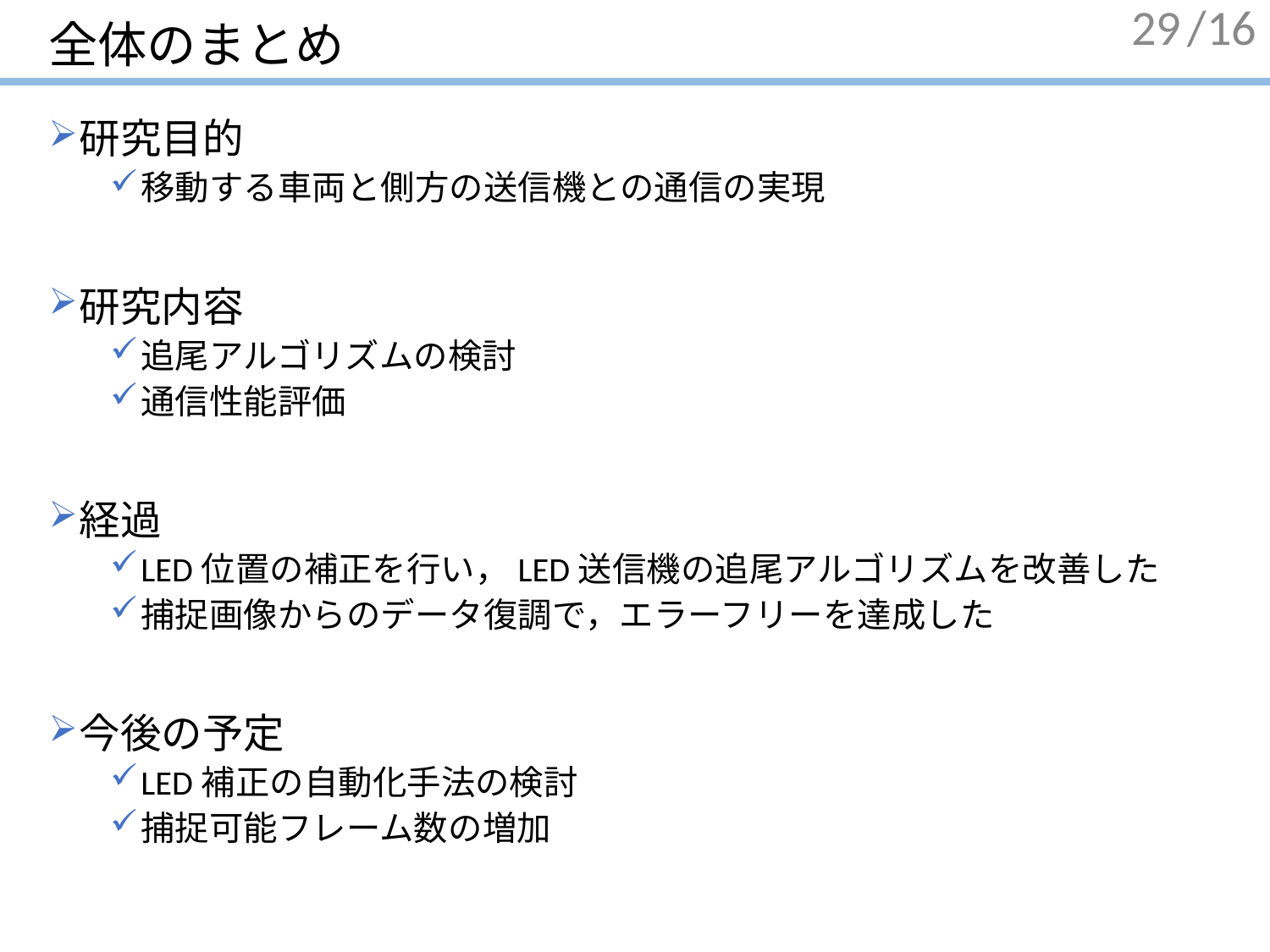

29
# 全体のまとめ
研究目的
移動する車両と側方の送信機との通信の実現

研究内容
追尾アルゴリズムの検討
通信性能評価

経過
LED位置の補正を行い，LED送信機の追尾アルゴリズムを改善した
捕捉画像からのデータ復調で，エラーフリーを達成した

今後の予定
LED補正の自動化手法の検討
捕捉可能フレーム数の増加